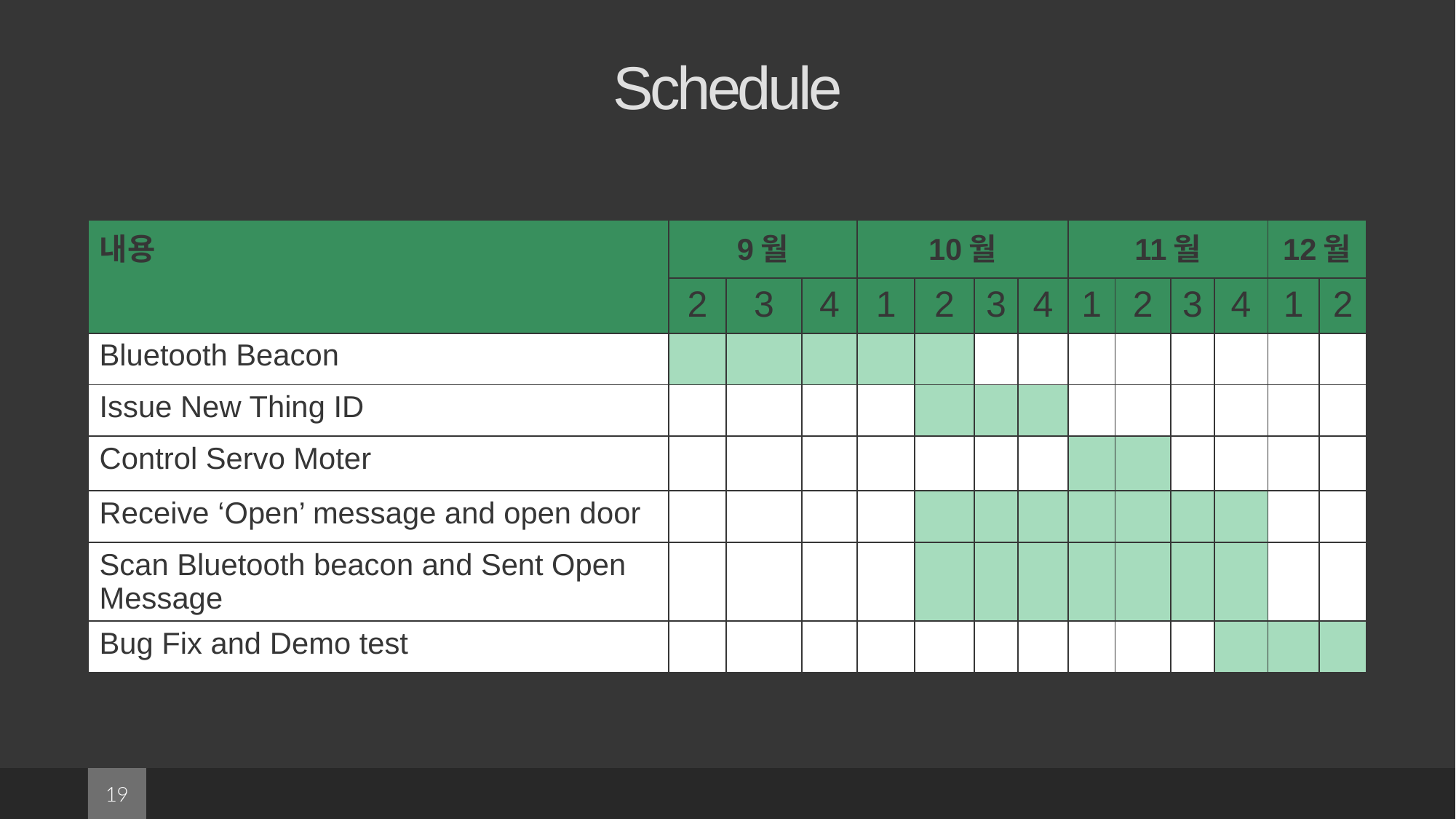

# Schedule

| 내용 | 9월 |  |  | 10월 |  |  |  | 11월 |  |  |  | 12월 |  |
| --- | --- | --- | --- | --- | --- | --- | --- | --- | --- | --- | --- | --- | --- |
|  | 2 | 3 | 4 | 1 | 2 | 3 | 4 | 1 | 2 | 3 | 4 | 1 | 2 |
| Bluetooth Beacon |  |  |  |  |  |  |  |  |  |  |  |  |  |
| Issue New Thing ID |  |  |  |  |  |  |  |  |  |  |  |  |  |
| Control Servo Moter |  |  |  |  |  |  |  |  |  |  |  |  |  |
| Receive ‘Open’ message and open door |  |  |  |  |  |  |  |  |  |  |  |  |  |
| Scan Bluetooth beacon and Sent Open Message |  |  |  |  |  |  |  |  |  |  |  |  |  |
| Bug Fix and Demo test |  |  |  |  |  |  |  |  |  |  |  |  |  |